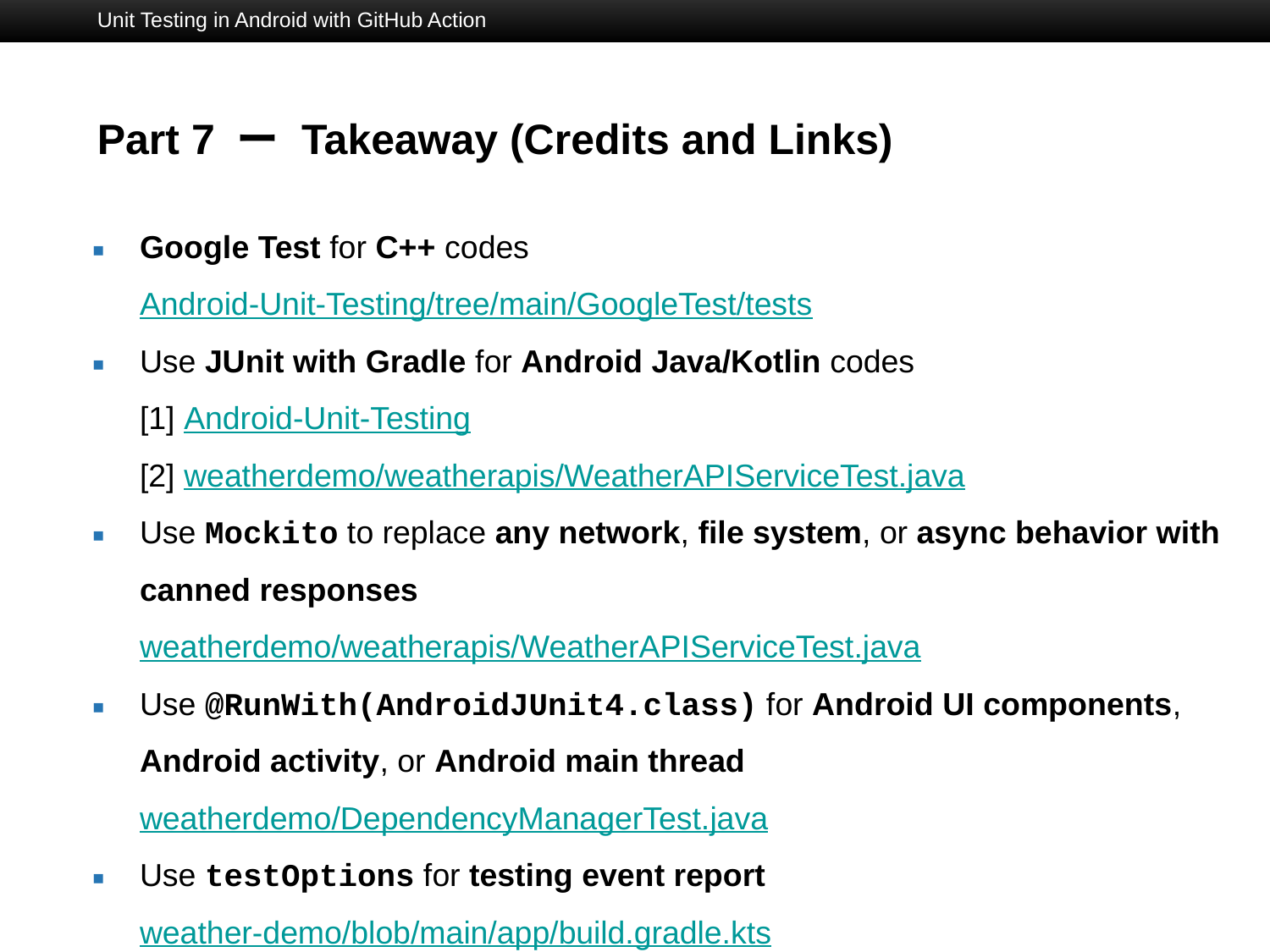

Unit Testing in Android with GitHub Action

# Part 7 ー Takeaway (Credits and Links)
Google Test for C++ codes
Android-Unit-Testing/tree/main/GoogleTest/tests
Use JUnit with Gradle for Android Java/Kotlin codes
[1] Android-Unit-Testing
[2] weatherdemo/weatherapis/WeatherAPIServiceTest.java
Use Mockito to replace any network, file system, or async behavior with canned responses
weatherdemo/weatherapis/WeatherAPIServiceTest.java
Use @RunWith(AndroidJUnit4.class) for Android UI components, Android activity, or Android main thread
weatherdemo/DependencyManagerTest.java
Use testOptions for testing event report
weather-demo/blob/main/app/build.gradle.kts